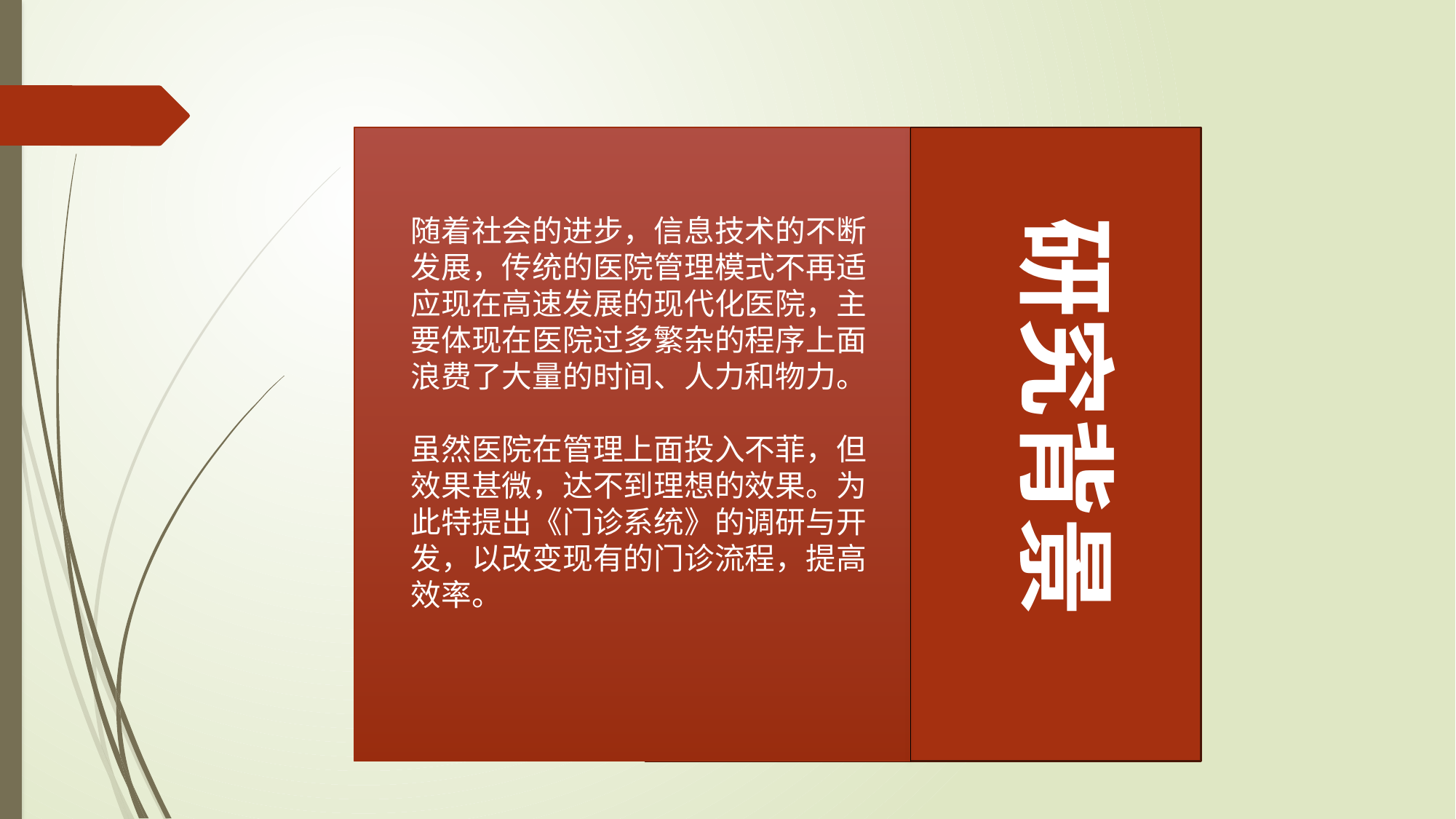

随着社会的进步，信息技术的不断发展，传统的医院管理模式不再适应现在高速发展的现代化医院，主要体现在医院过多繁杂的程序上面浪费了大量的时间、人力和物力。

虽然医院在管理上面投入不菲，但效果甚微，达不到理想的效果。为此特提出《门诊系统》的调研与开发，以改变现有的门诊流程，提高效率。

研究背景